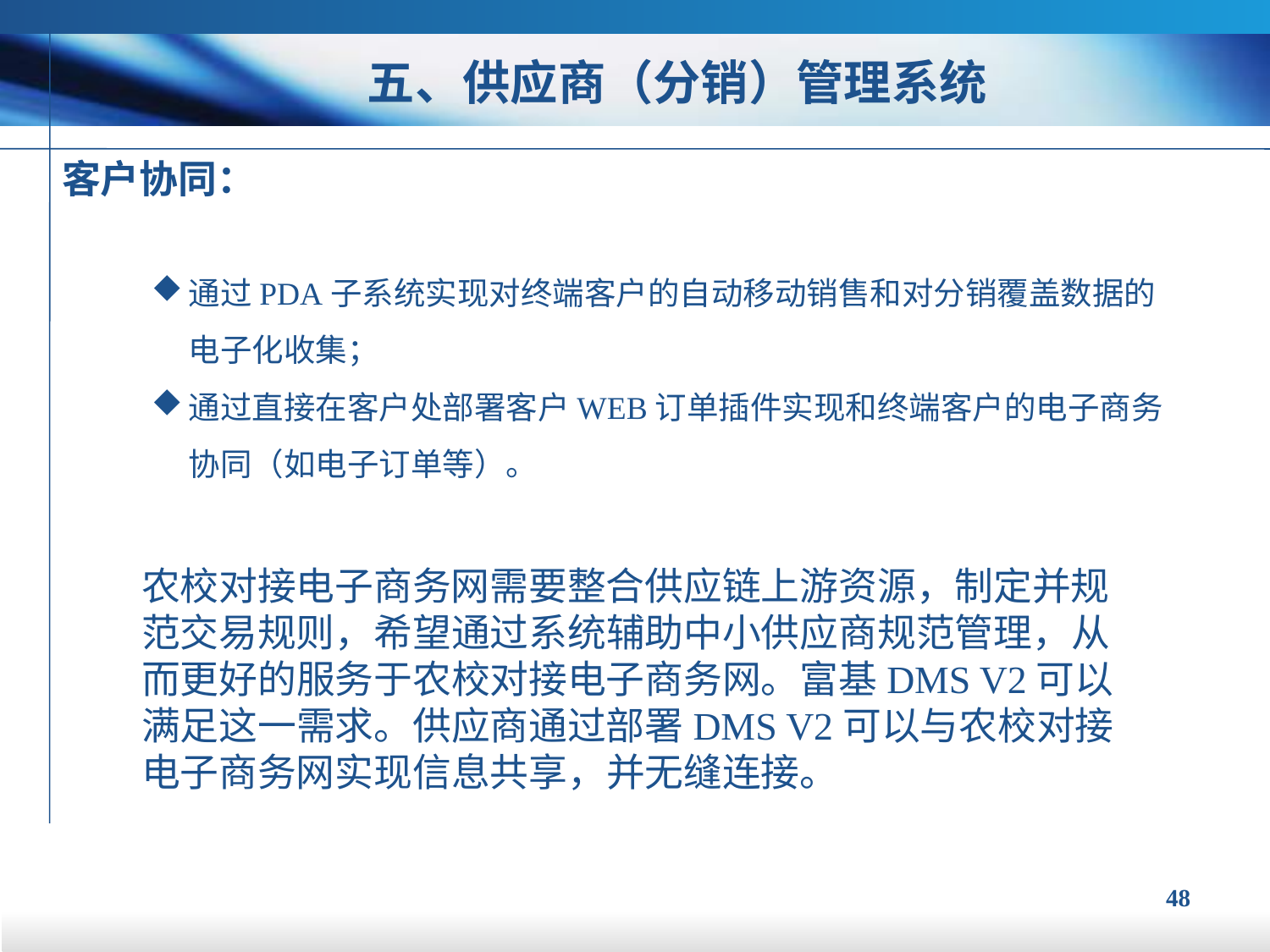

五、供应商（分销）管理系统
客户协同：

通过PDA子系统实现对终端客户的自动移动销售和对分销覆盖数据的电子化收集；
通过直接在客户处部署客户WEB订单插件实现和终端客户的电子商务协同（如电子订单等）。
农校对接电子商务网需要整合供应链上游资源，制定并规范交易规则，希望通过系统辅助中小供应商规范管理，从而更好的服务于农校对接电子商务网。富基DMS V2可以满足这一需求。供应商通过部署DMS V2可以与农校对接电子商务网实现信息共享，并无缝连接。